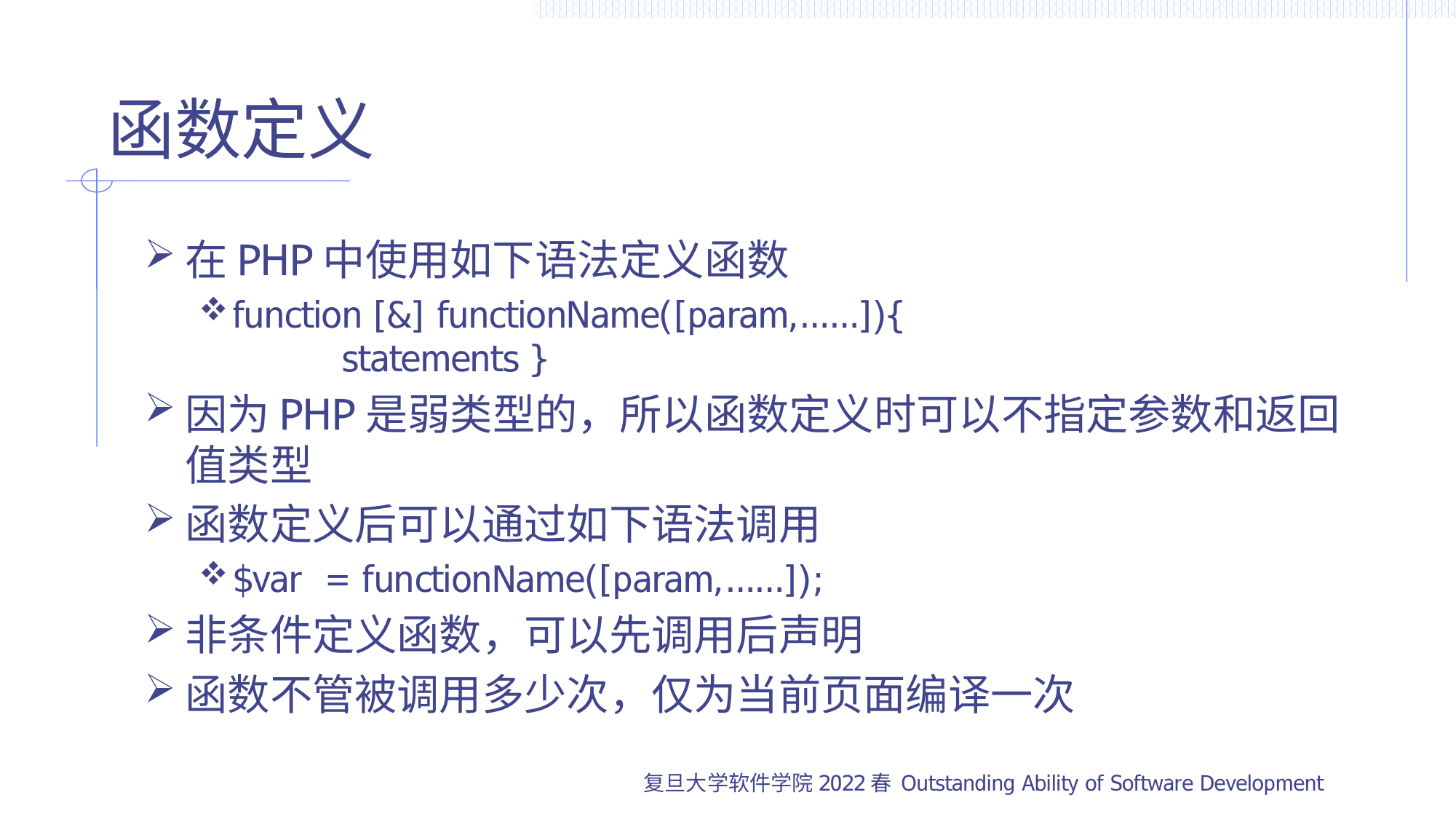

# 函数定义
在PHP中使用如下语法定义函数
function [&] functionName([param,……]){
	statements }
因为PHP是弱类型的，所以函数定义时可以不指定参数和返回值类型
函数定义后可以通过如下语法调用
$var  = functionName([param,……]);
非条件定义函数，可以先调用后声明
函数不管被调用多少次，仅为当前页面编译一次